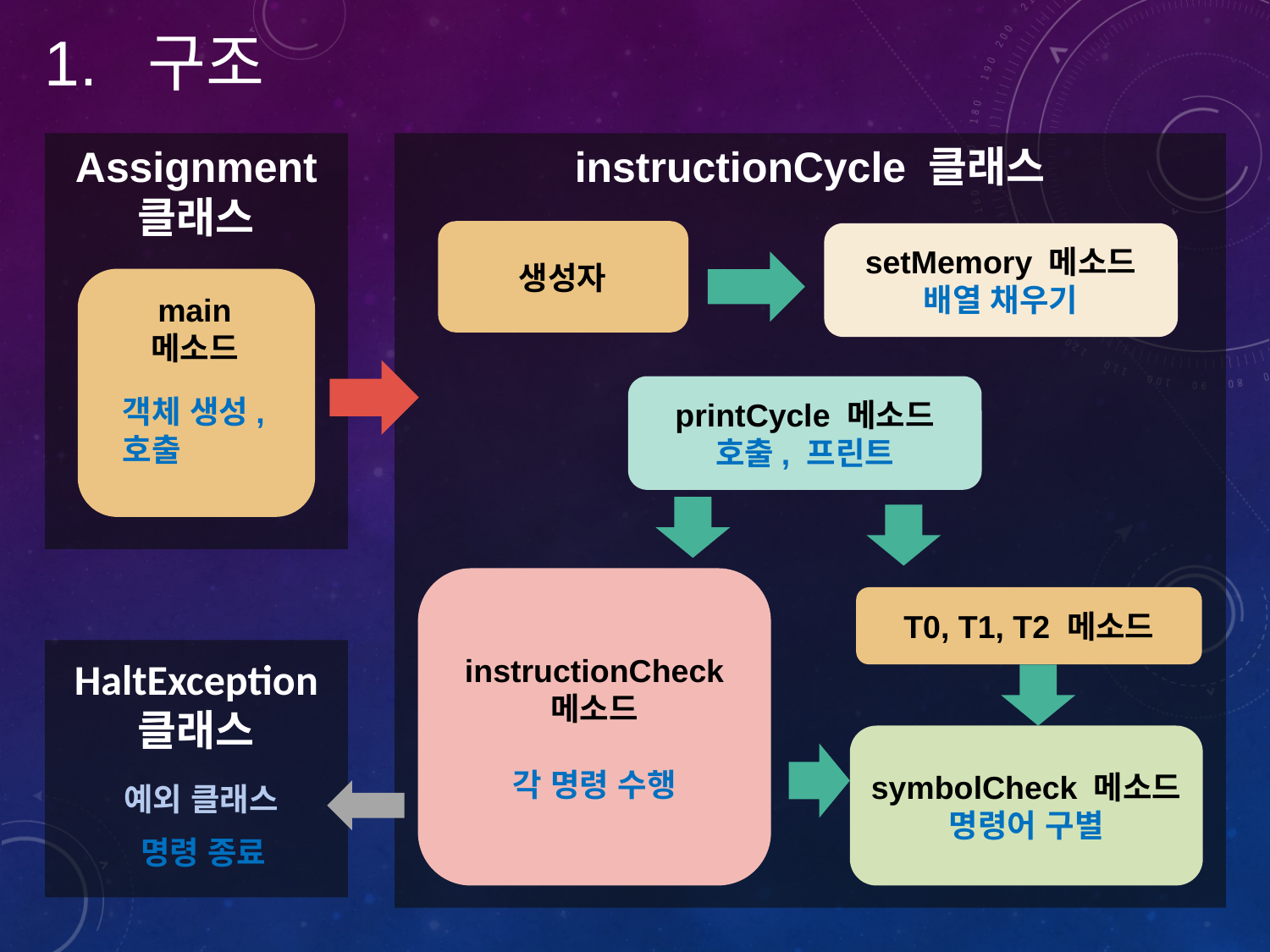

구조

Assignment 클래스

main 메소드
객체 생성, 호출

instructionCycle 클래스

생성자
setMemory 메소드
배열 채우기

printCycle 메소드
호출, 프린트

instructionCheck 메소드

각 명령 수행
T0, T1, T2 메소드

HaltException 클래스
예외 클래스
명령 종료

symbolCheck 메소드
명령어 구별